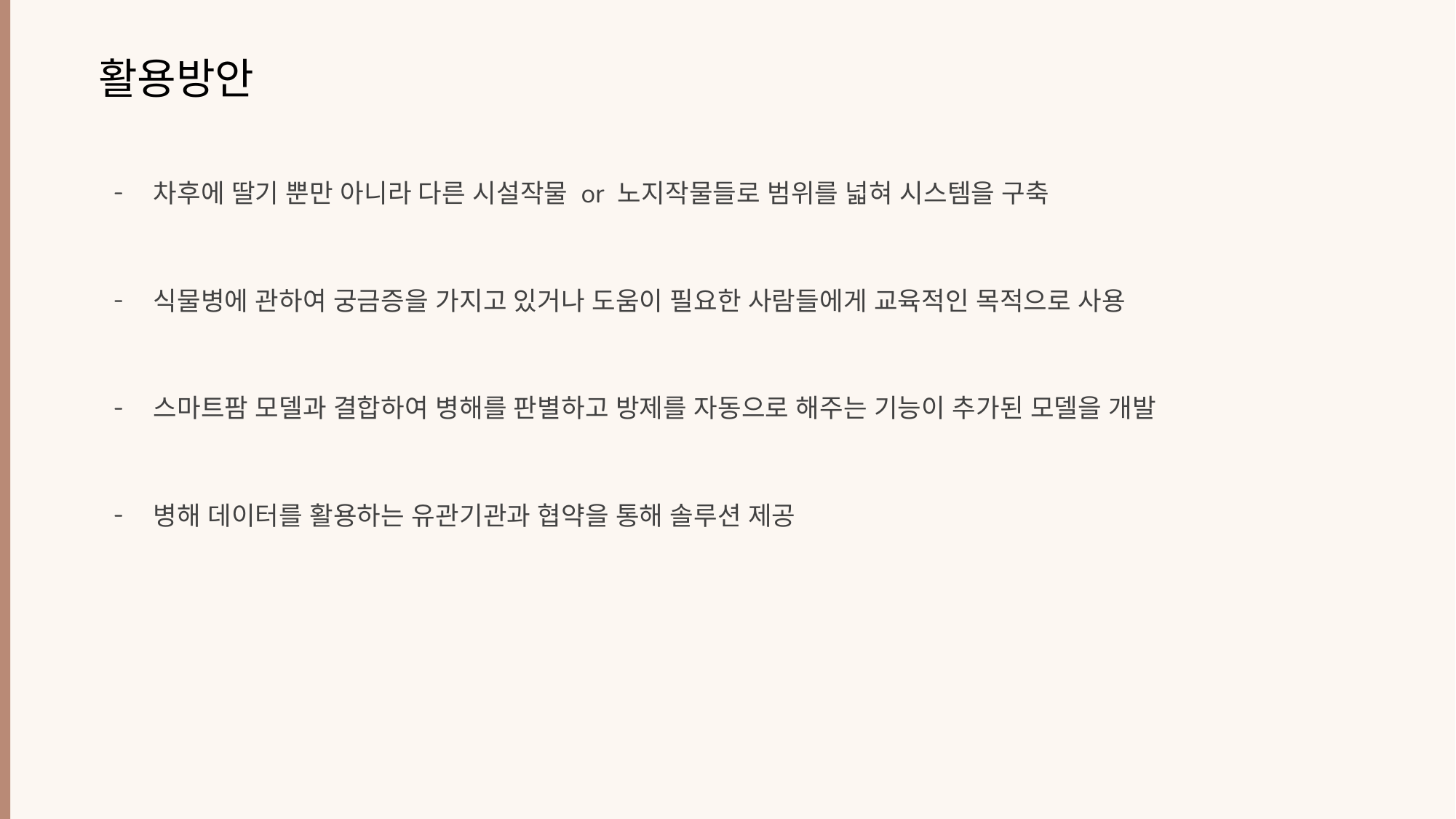

활용방안
차후에 딸기 뿐만 아니라 다른 시설작물 or 노지작물들로 범위를 넓혀 시스템을 구축

식물병에 관하여 궁금증을 가지고 있거나 도움이 필요한 사람들에게 교육적인 목적으로 사용

스마트팜 모델과 결합하여 병해를 판별하고 방제를 자동으로 해주는 기능이 추가된 모델을 개발

병해 데이터를 활용하는 유관기관과 협약을 통해 솔루션 제공